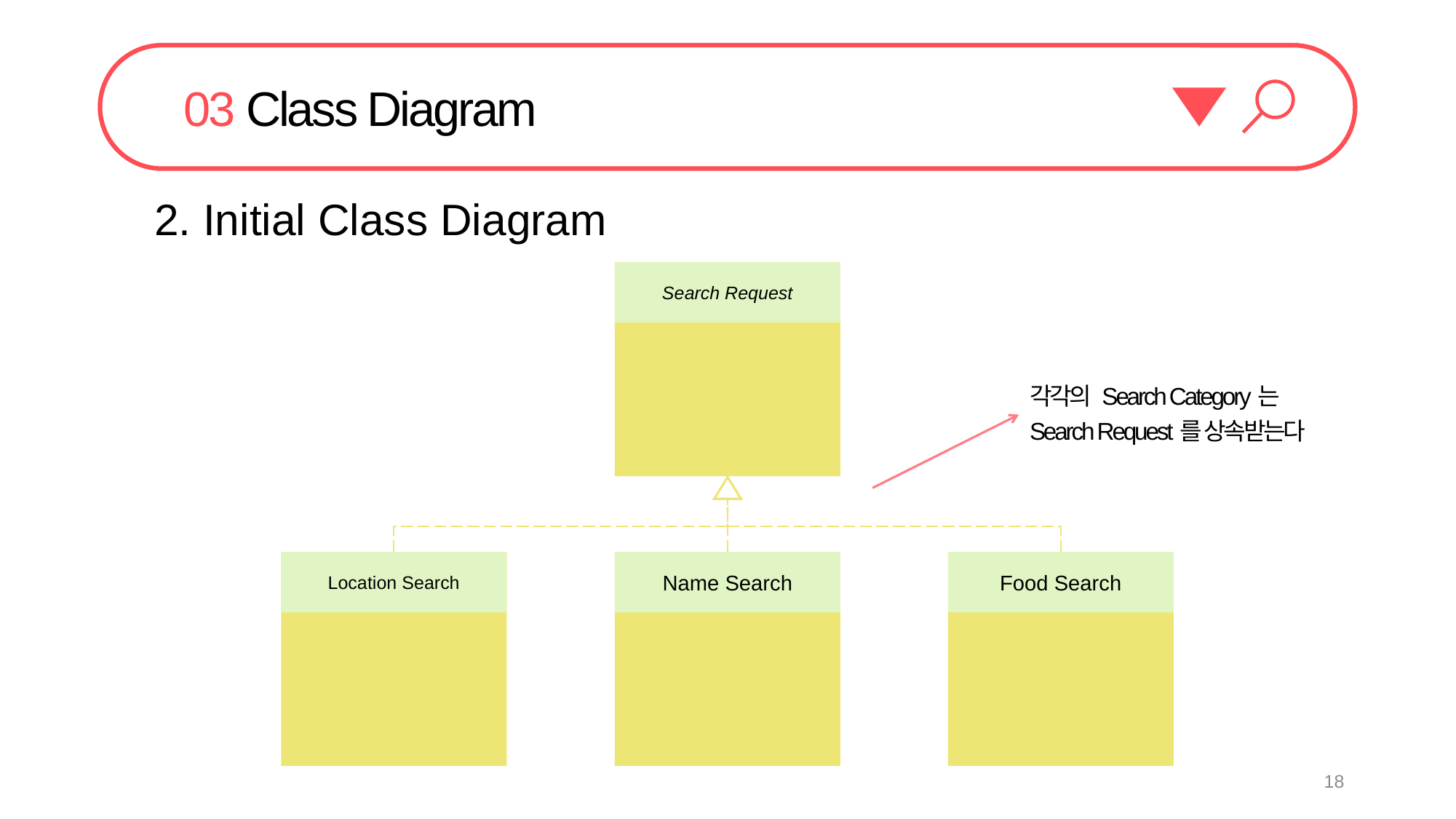

03 Class Diagram

2. Initial Class Diagram

Search Request
각각의 Search Category는 Search Request를 상속받는다

Food Search

Location Search

Name Search
18